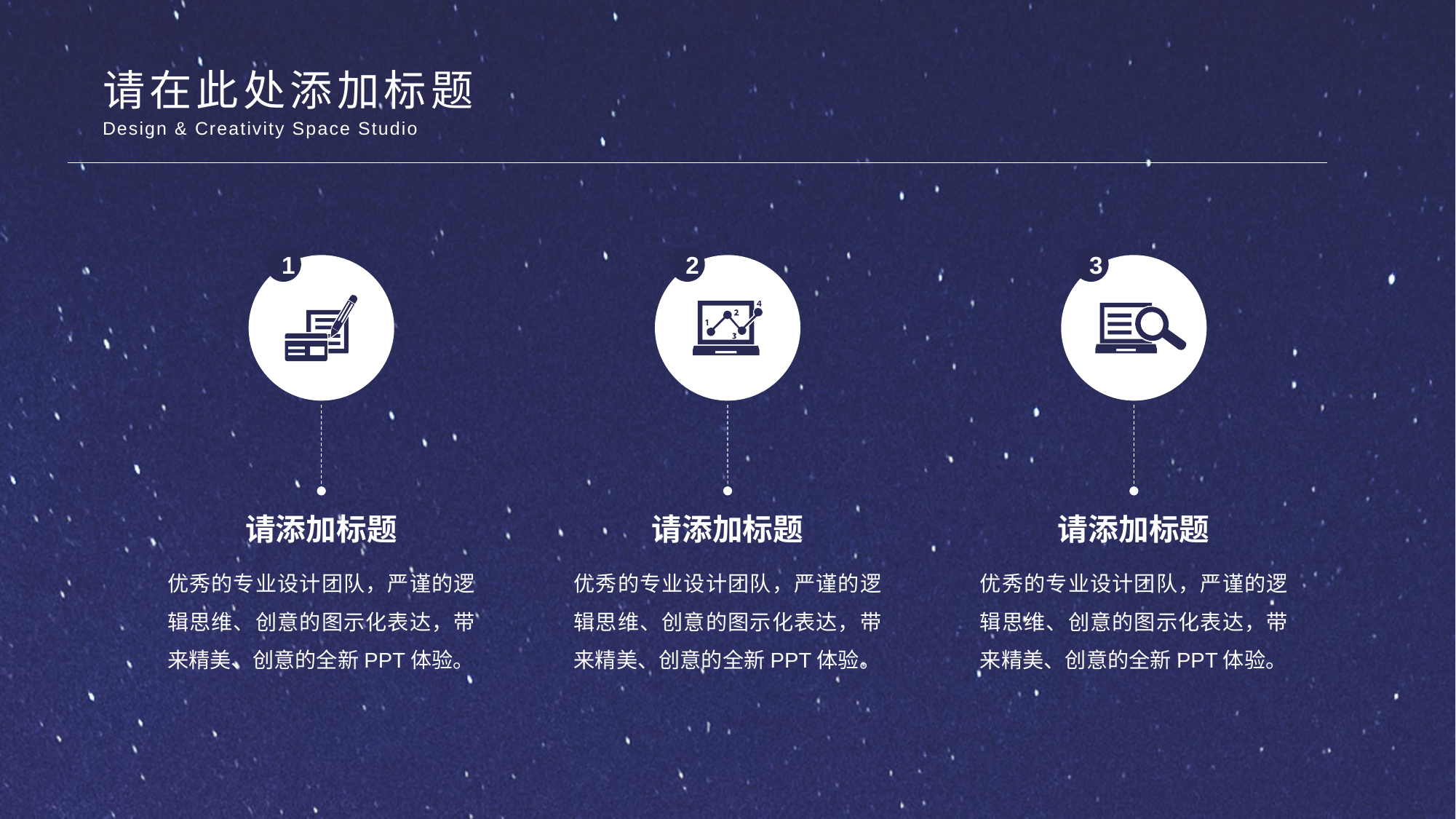

请在此处添加标题
Design & Creativity Space Studio
1
2
3

请添加标题
请添加标题
请添加标题
优秀的专业设计团队，严谨的逻辑思维、创意的图示化表达，带来精美、创意的全新PPT体验。
优秀的专业设计团队，严谨的逻辑思维、创意的图示化表达，带来精美、创意的全新PPT体验。
优秀的专业设计团队，严谨的逻辑思维、创意的图示化表达，带来精美、创意的全新PPT体验。